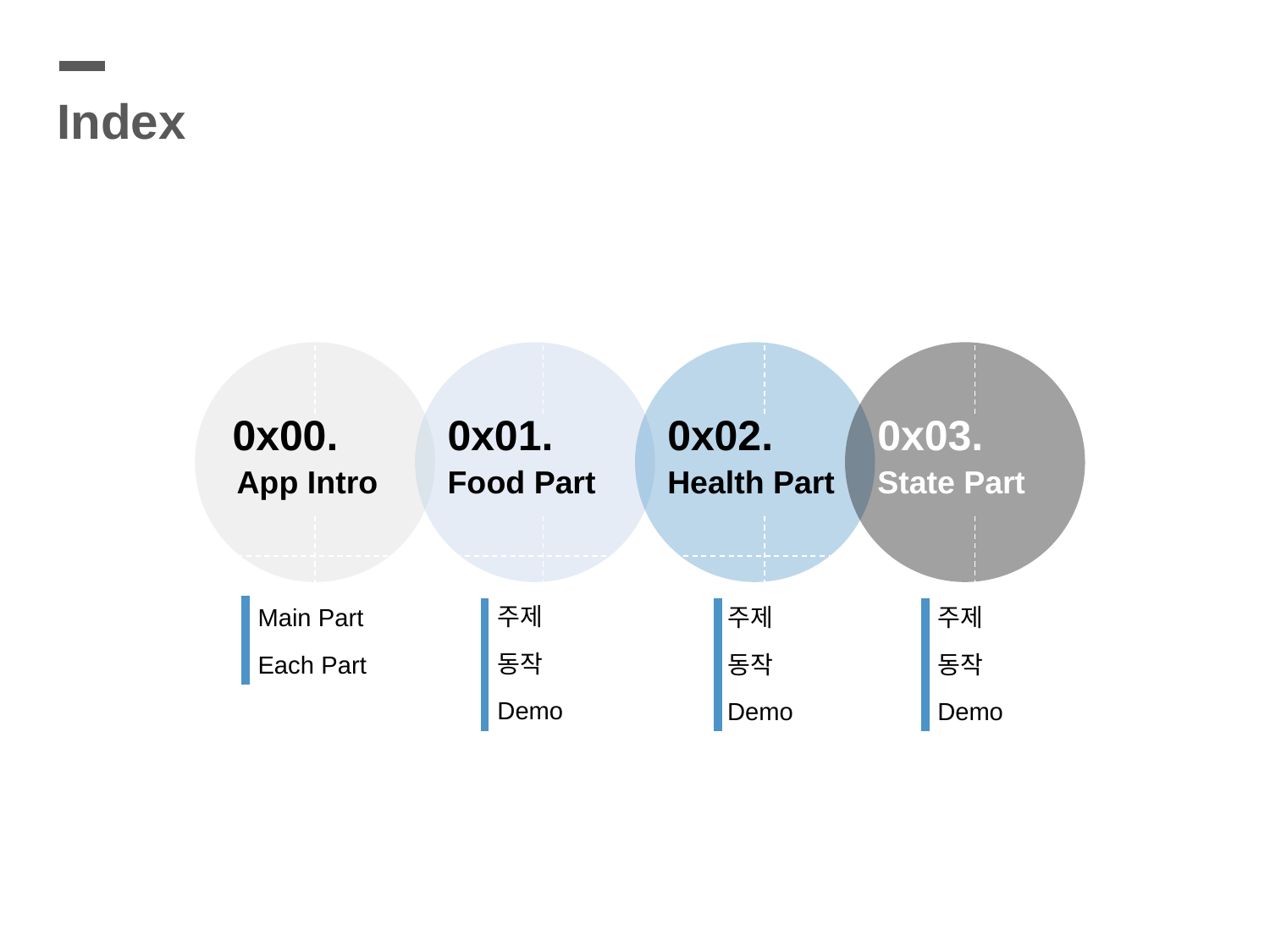

Index

0x00.
App Intro

0x01.
Food Part

0x02.
Health Part

0x03.
State Part
주제
동작
Demo
Main Part
Each Part
주제
동작
Demo
주제
동작
Demo